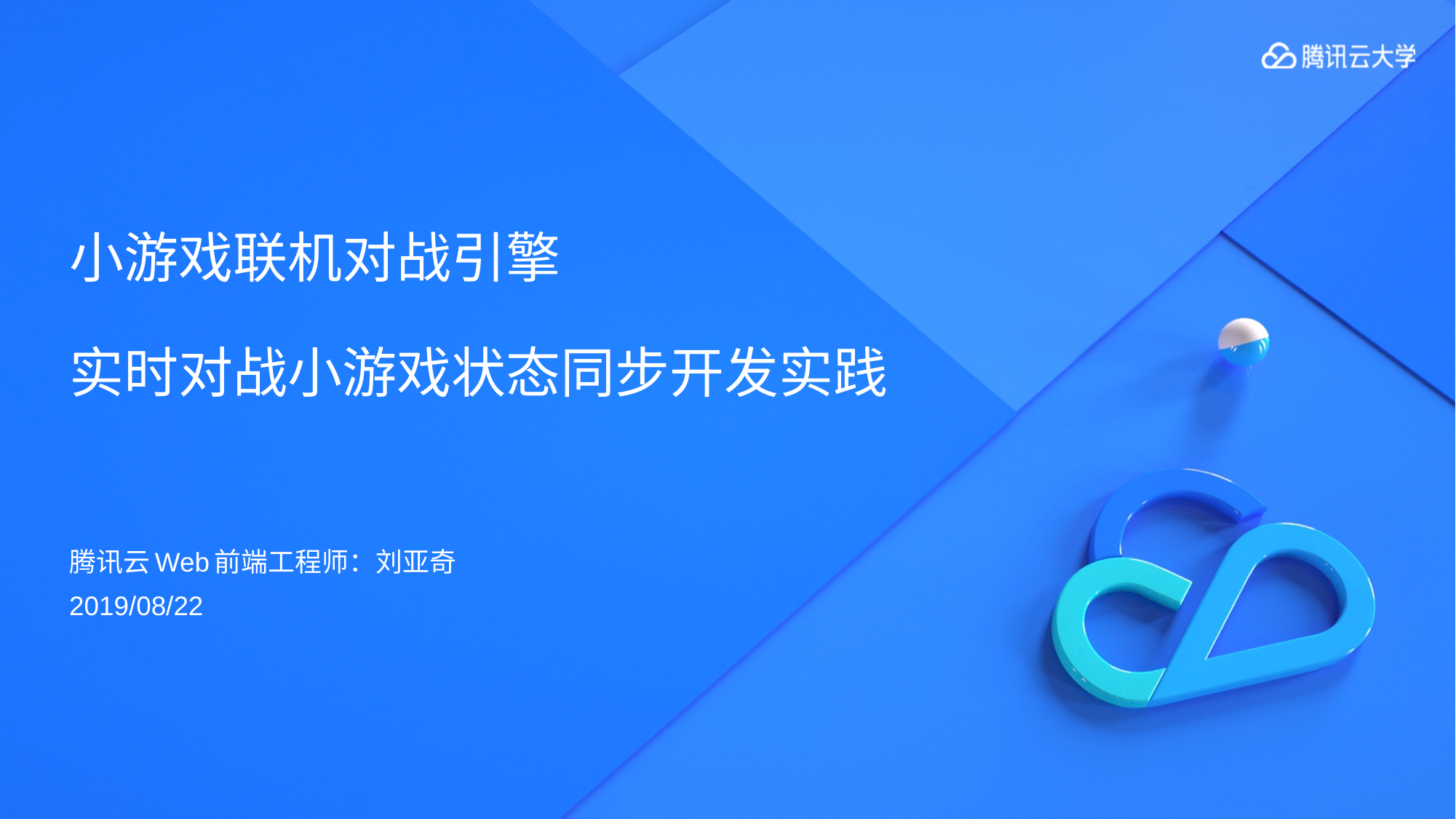

# 小游戏联机对战引擎 实时对战小游戏状态同步开发实践
腾讯云Web前端工程师：刘亚奇
2019/08/22